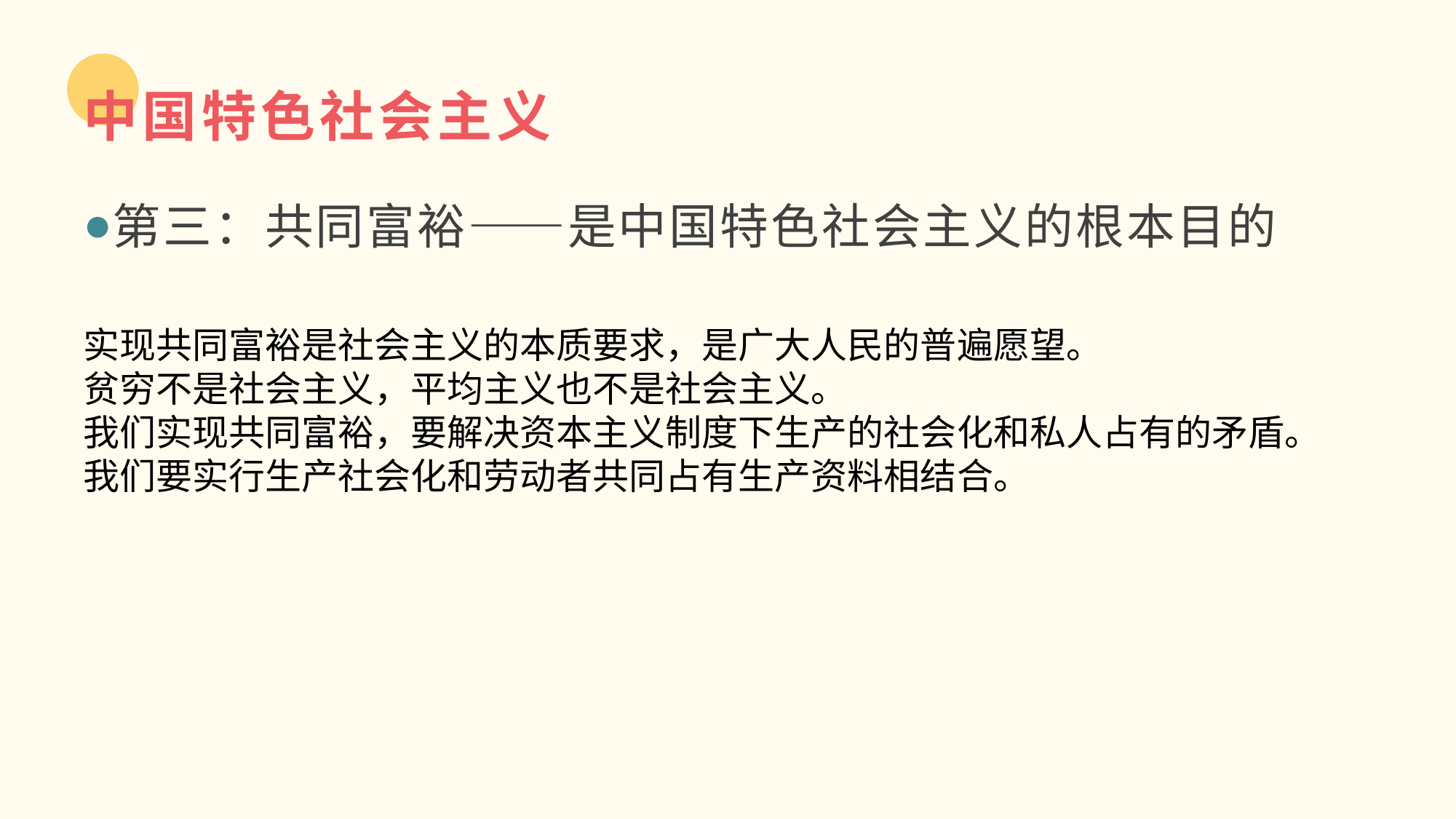

中国特色社会主义
第三：共同富裕——是中国特色社会主义的根本目的

实现共同富裕是社会主义的本质要求，是广大人民的普遍愿望。
贫穷不是社会主义，平均主义也不是社会主义。
我们实现共同富裕，要解决资本主义制度下生产的社会化和私人占有的矛盾。
我们要实行生产社会化和劳动者共同占有生产资料相结合。